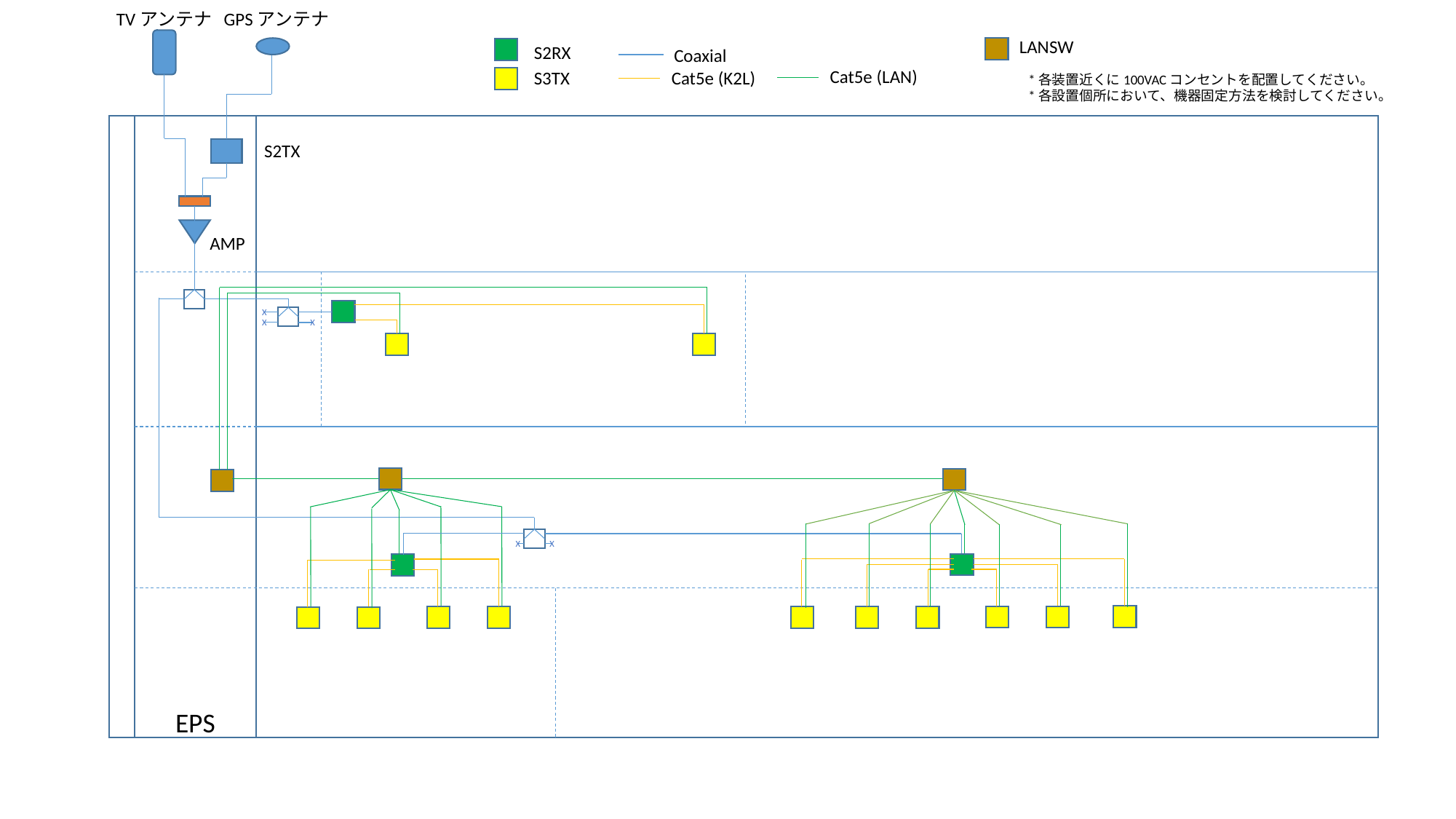

TVアンテナ
GPSアンテナ

LANSW
S2RX

Coaxial

Cat5e (LAN)
S3TX
Cat5e (K2L)
*各装置近くに100VACコンセントを配置してください。
*各設置個所において、機器固定方法を検討してください。

S2TX

AMP

X

X
X

X
X

EPS